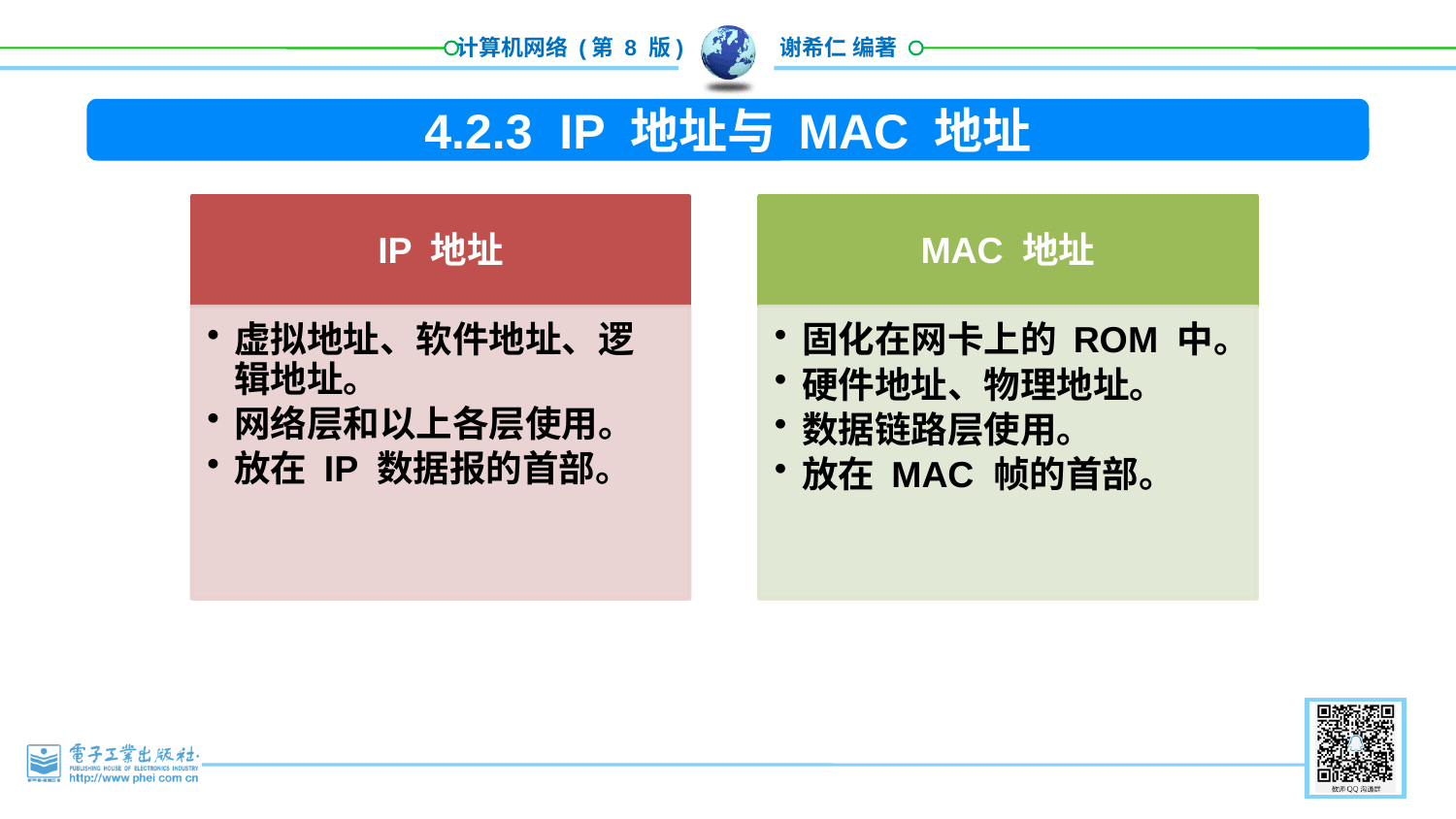

4.2.3  IP 地址与 MAC 地址

IP 地址
虚拟地址、软件地址、逻辑地址。
网络层和以上各层使用。
放在 IP 数据报的首部。
MAC 地址
固化在网卡上的 ROM 中。
硬件地址、物理地址。
数据链路层使用。
放在 MAC 帧的首部。